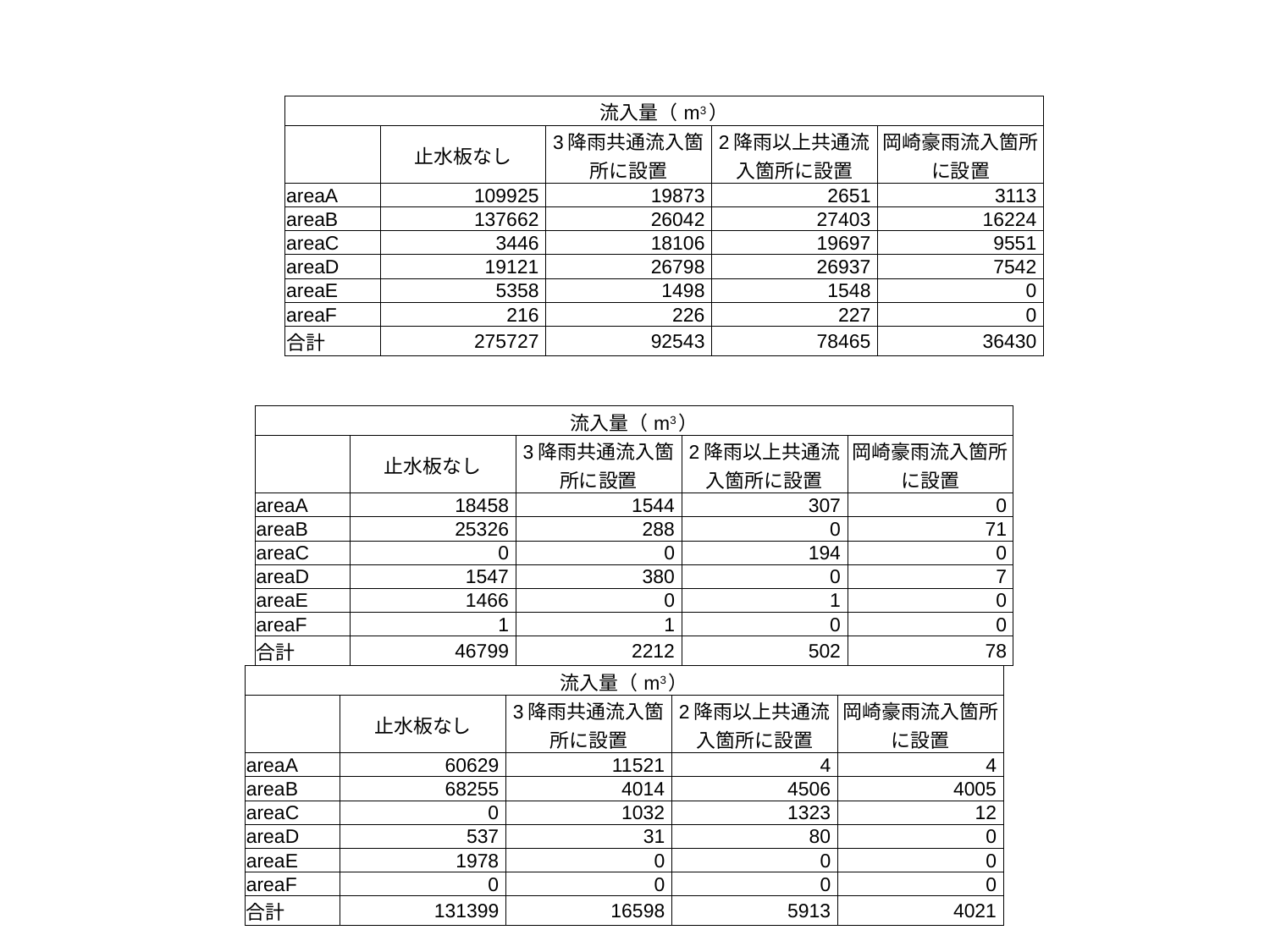

| 流入量（m3） |  |  |  |  |
| --- | --- | --- | --- | --- |
|  | 止水板なし | 3降雨共通流入箇所に設置 | 2降雨以上共通流入箇所に設置 | 岡崎豪雨流入箇所に設置 |
| areaA | 109925 | 19873 | 2651 | 3113 |
| areaB | 137662 | 26042 | 27403 | 16224 |
| areaC | 3446 | 18106 | 19697 | 9551 |
| areaD | 19121 | 26798 | 26937 | 7542 |
| areaE | 5358 | 1498 | 1548 | 0 |
| areaF | 216 | 226 | 227 | 0 |
| 合計 | 275727 | 92543 | 78465 | 36430 |
| 流入量（m3） |  |  |  |  |
| --- | --- | --- | --- | --- |
|  | 止水板なし | 3降雨共通流入箇所に設置 | 2降雨以上共通流入箇所に設置 | 岡崎豪雨流入箇所に設置 |
| areaA | 18458 | 1544 | 307 | 0 |
| areaB | 25326 | 288 | 0 | 71 |
| areaC | 0 | 0 | 194 | 0 |
| areaD | 1547 | 380 | 0 | 7 |
| areaE | 1466 | 0 | 1 | 0 |
| areaF | 1 | 1 | 0 | 0 |
| 合計 | 46799 | 2212 | 502 | 78 |
| 流入量（m3） |  |  |  |  |
| --- | --- | --- | --- | --- |
|  | 止水板なし | 3降雨共通流入箇所に設置 | 2降雨以上共通流入箇所に設置 | 岡崎豪雨流入箇所に設置 |
| areaA | 60629 | 11521 | 4 | 4 |
| areaB | 68255 | 4014 | 4506 | 4005 |
| areaC | 0 | 1032 | 1323 | 12 |
| areaD | 537 | 31 | 80 | 0 |
| areaE | 1978 | 0 | 0 | 0 |
| areaF | 0 | 0 | 0 | 0 |
| 合計 | 131399 | 16598 | 5913 | 4021 |